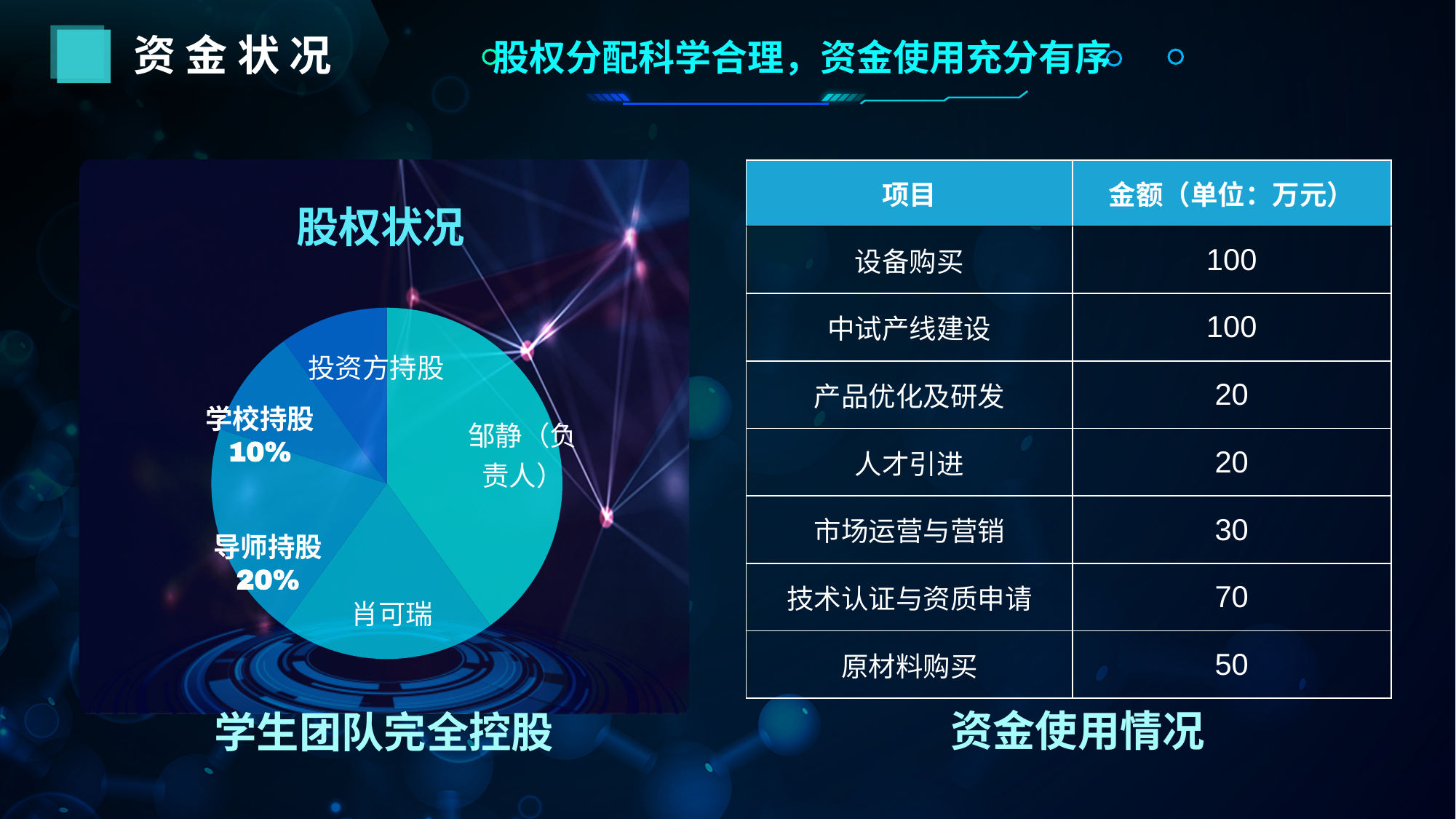

资 金 状 况

股权分配科学合理，资金使用充分有序

| 项目 | 金额（单位：万元） |
| --- | --- |
| 设备购买 | 100 |
| 中试产线建设 | 100 |
| 产品优化及研发 | 20 |
| 人才引进 | 20 |
| 市场运营与营销 | 30 |
| 技术认证与资质申请 | 70 |
| 原材料购买 | 50 |

### Chart: 股权状况

| Category |  |
|---|---|
| 邹静（负责人） | 0.4 |
| 肖可瑞 | 0.2 |
| 导师持股 | 0.2 |
| 学校持股 | 0.1 |
| 投资方持股 | 0.1 |
资金使用情况
学生团队完全控股